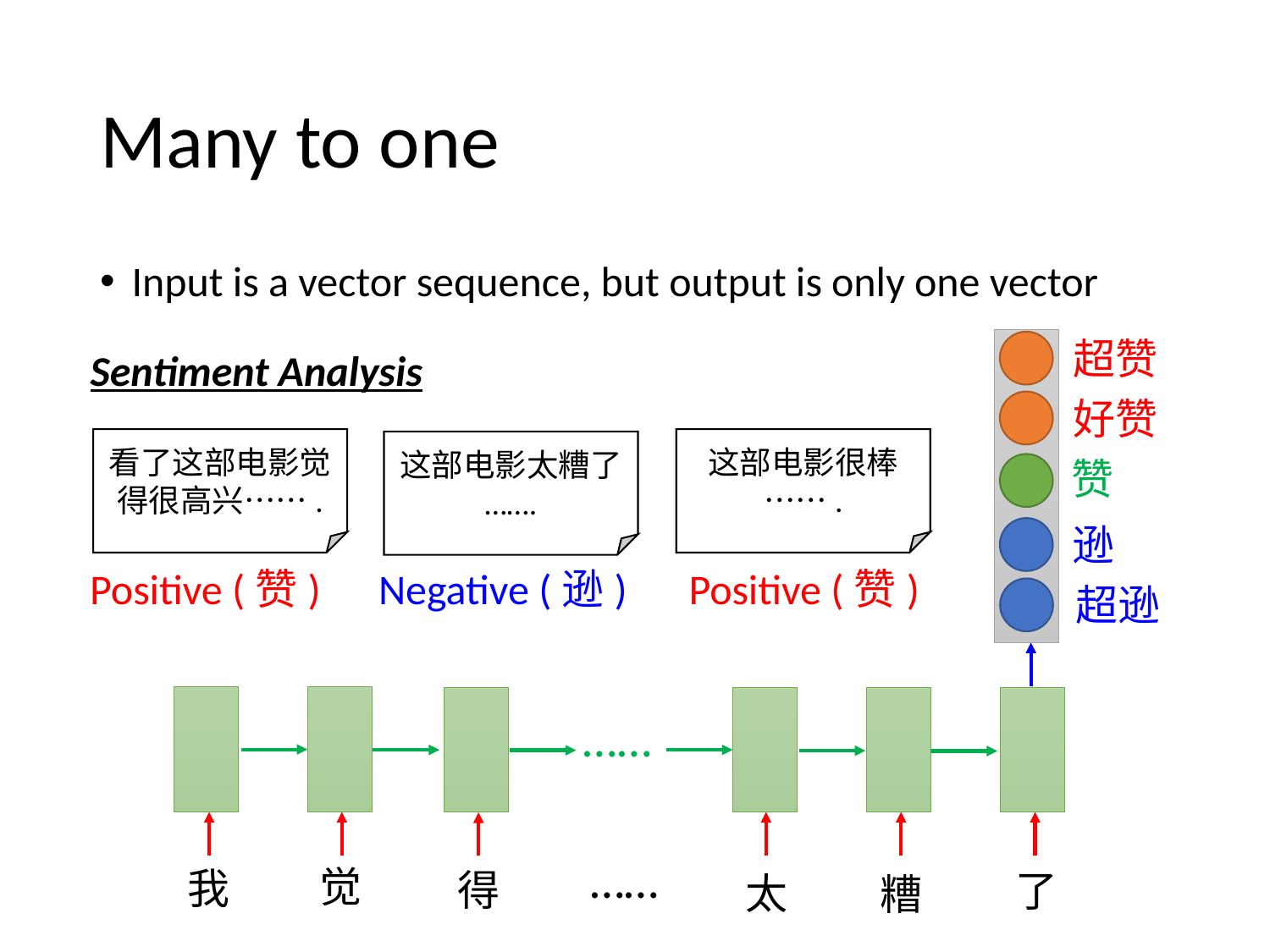

# Many to one
Input is a vector sequence, but output is only one vector
超赞

Sentiment Analysis
好赞
看了这部电影觉得很高兴…….
这部电影很棒 …….
这部电影太糟了
…….
赞
逊
Negative (逊)
Positive (赞)
Positive (赞)
超逊

……
……
觉
我
得
了
太
糟